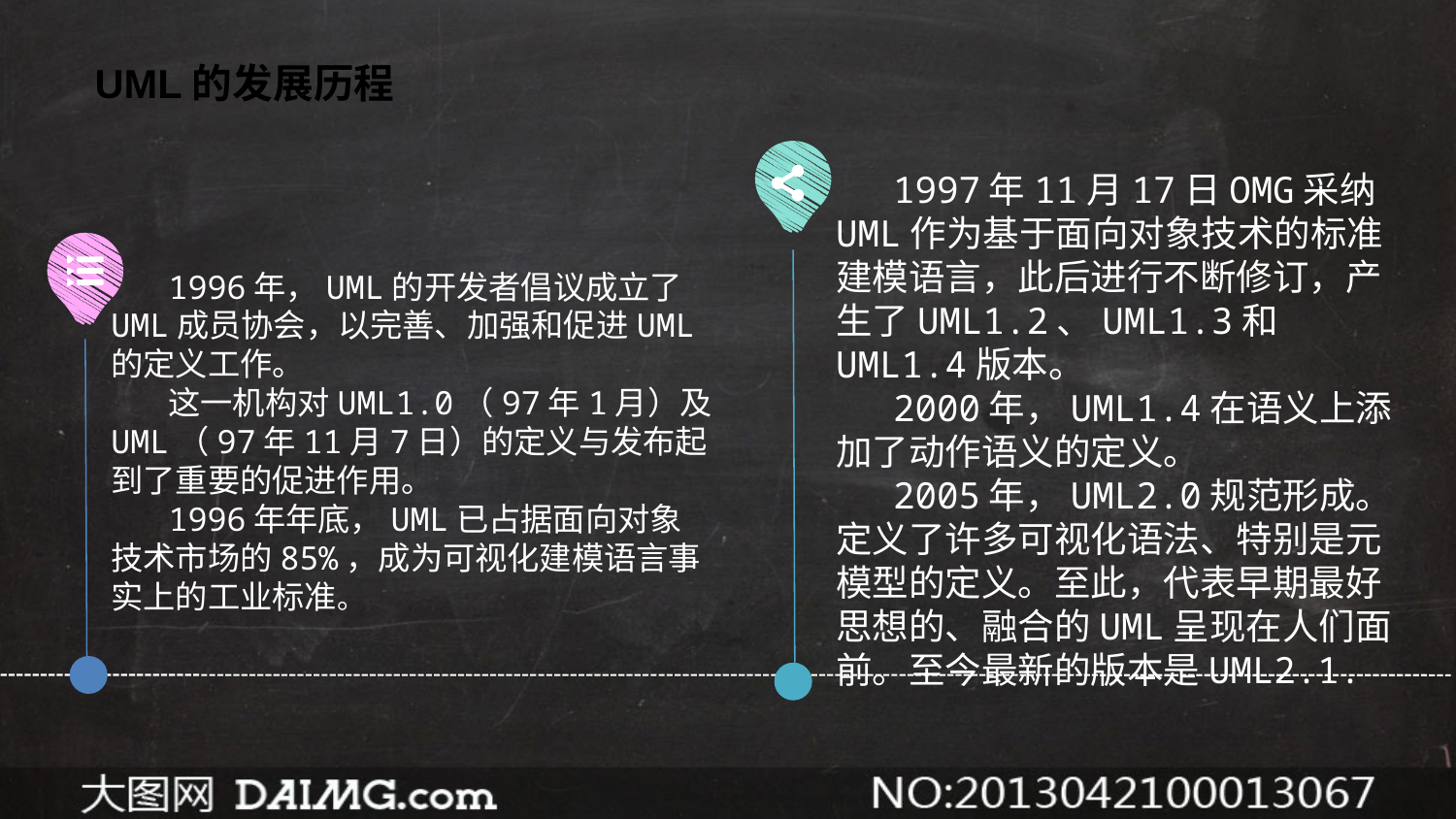

UML的发展历程

1997年11月17日OMG采纳UML作为基于面向对象技术的标准建模语言，此后进行不断修订，产生了UML1.2、UML1.3和UML1.4版本。
2000年，UML1.4在语义上添加了动作语义的定义。
2005年，UML2.0规范形成。定义了许多可视化语法、特别是元模型的定义。至此，代表早期最好思想的、融合的UML呈现在人们面前。至今最新的版本是UML2.1.

1996年，UML的开发者倡议成立了UML成员协会，以完善、加强和促进UML的定义工作。
这一机构对UML1.0（97年1月）及UML（97年11月7日）的定义与发布起到了重要的促进作用。
1996年年底，UML已占据面向对象技术市场的85%，成为可视化建模语言事实上的工业标准。